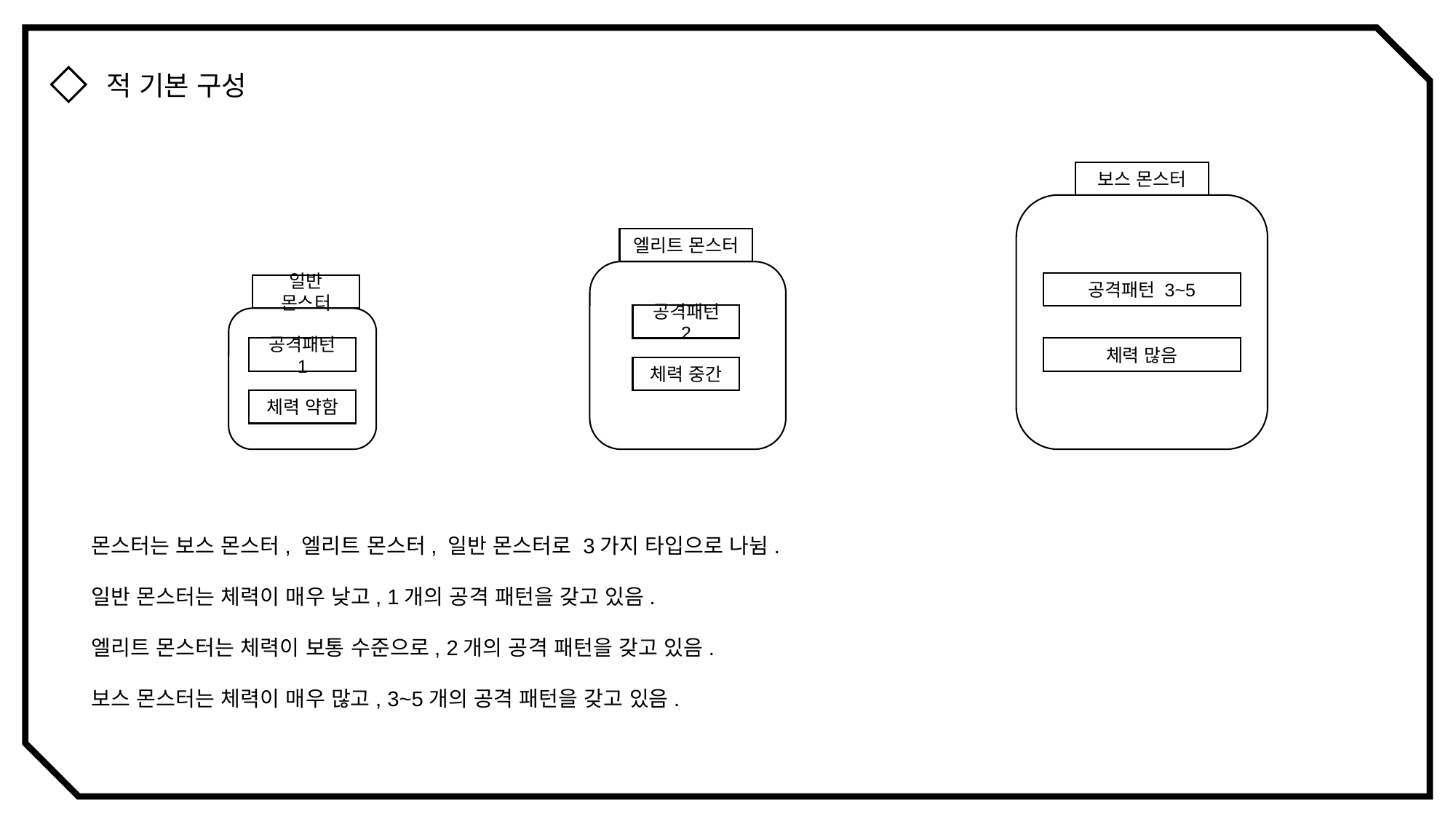

적 기본 구성

보스 몬스터

엘리트 몬스터

공격패턴 3~5
일반 몬스터
공격패턴 2

체력 많음
공격패턴 1
체력 중간
체력 약함
몬스터는 보스 몬스터, 엘리트 몬스터, 일반 몬스터로 3가지 타입으로 나뉨.
일반 몬스터는 체력이 매우 낮고, 1개의 공격 패턴을 갖고 있음.
엘리트 몬스터는 체력이 보통 수준으로, 2개의 공격 패턴을 갖고 있음.
보스 몬스터는 체력이 매우 많고, 3~5개의 공격 패턴을 갖고 있음.